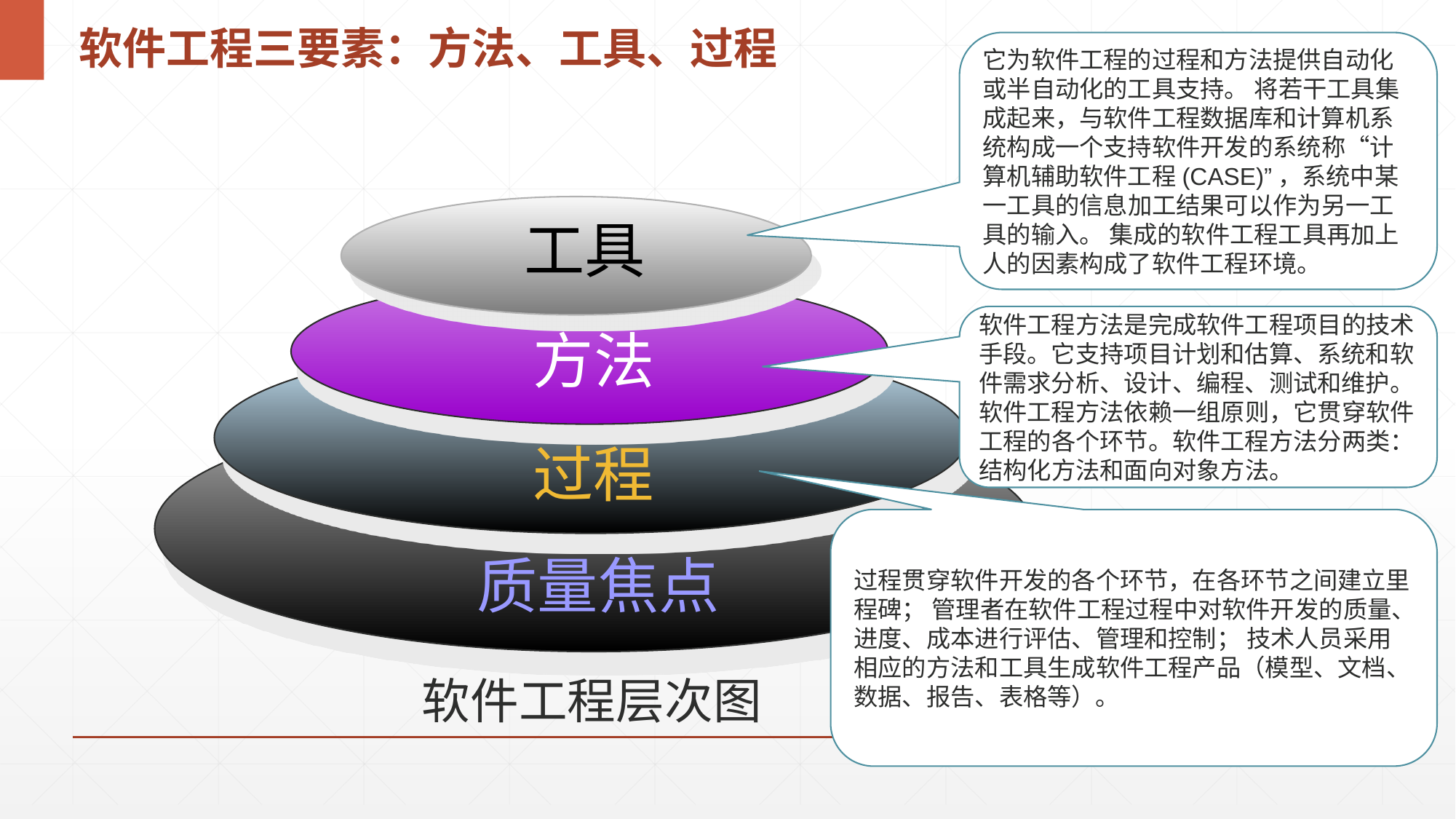

# 软件工程三要素：方法、工具、过程
它为软件工程的过程和方法提供自动化或半自动化的工具支持。 将若干工具集成起来，与软件工程数据库和计算机系统构成一个支持软件开发的系统称“计算机辅助软件工程(CASE)”，系统中某一工具的信息加工结果可以作为另一工具的输入。 集成的软件工程工具再加上人的因素构成了软件工程环境。

工具

软件工程方法是完成软件工程项目的技术手段。它支持项目计划和估算、系统和软件需求分析、设计、编程、测试和维护。软件工程方法依赖一组原则，它贯穿软件工程的各个环节。软件工程方法分两类：结构化方法和面向对象方法。
方法

过程
过程贯穿软件开发的各个环节，在各环节之间建立里程碑； 管理者在软件工程过程中对软件开发的质量、进度、成本进行评估、管理和控制； 技术人员采用相应的方法和工具生成软件工程产品（模型、文档、数据、报告、表格等）。
质量焦点
软件工程层次图